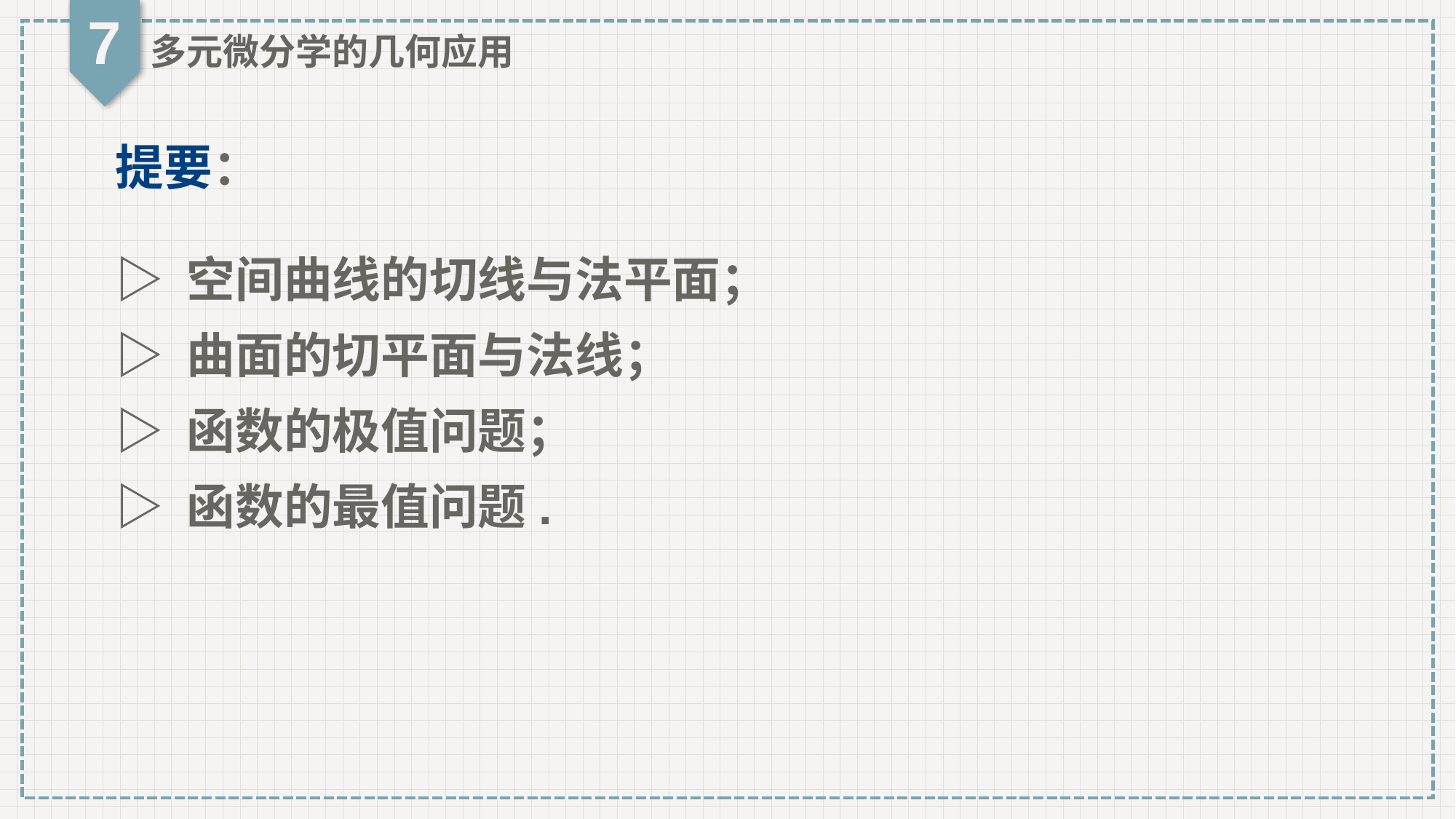

7
多元微分学的几何应用
提要：
▷ 空间曲线的切线与法平面；
▷ 曲面的切平面与法线；
▷ 函数的极值问题；
▷ 函数的最值问题.